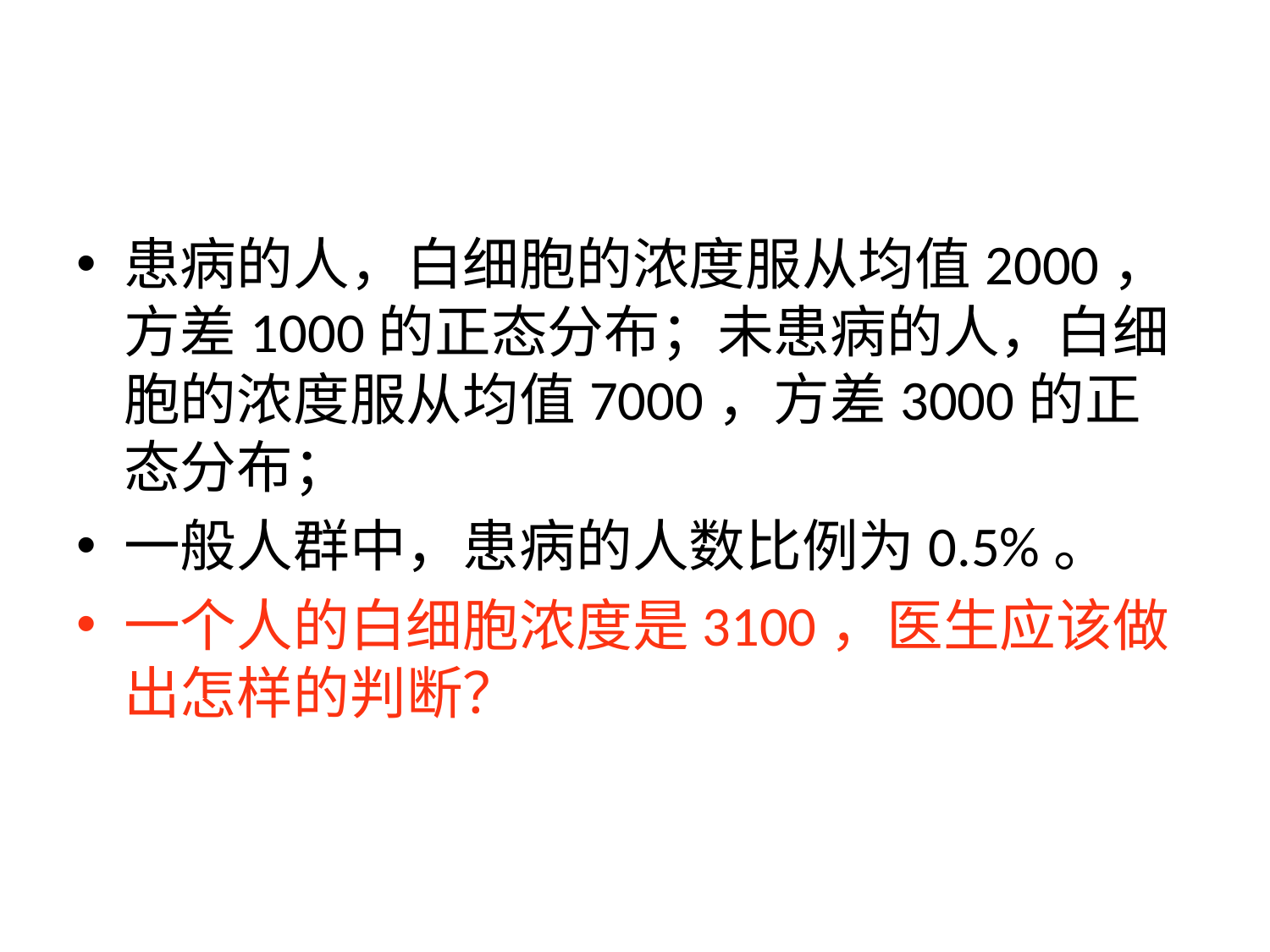

患病的人，白细胞的浓度服从均值2000，方差1000的正态分布；未患病的人，白细胞的浓度服从均值7000，方差3000的正态分布；
一般人群中，患病的人数比例为0.5%。
一个人的白细胞浓度是3100，医生应该做出怎样的判断？